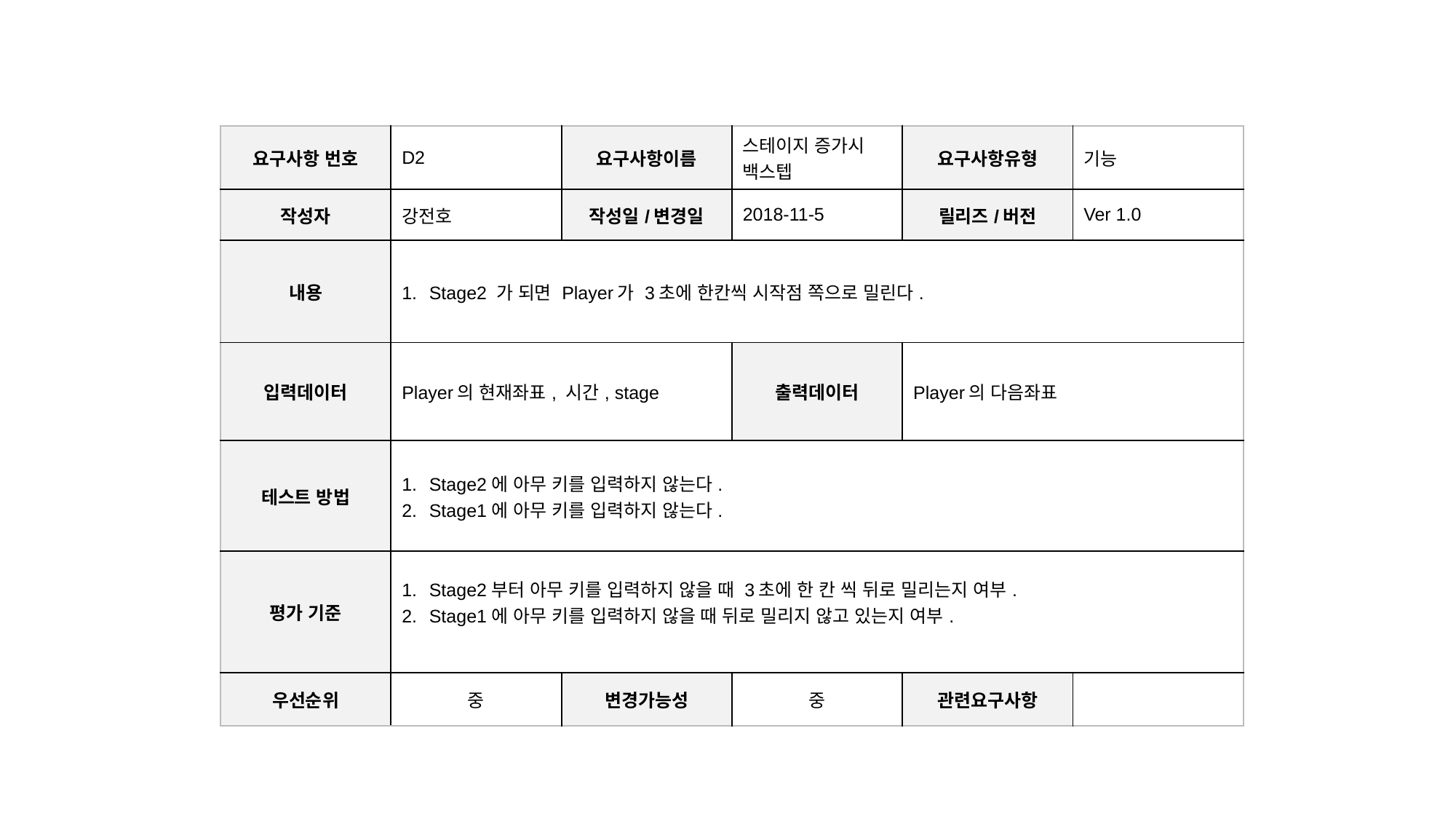

| 요구사항 번호 | D2 | 요구사항이름 | 스테이지 증가시 백스텝 | 요구사항유형 | 기능 |
| --- | --- | --- | --- | --- | --- |
| 작성자 | 강전호 | 작성일/변경일 | 2018-11-5 | 릴리즈/버전 | Ver 1.0 |
| 내용 | Stage2 가 되면 Player가 3초에 한칸씩 시작점 쪽으로 밀린다. |  |  |  |  |
| 입력데이터 | Player의 현재좌표, 시간, stage |  | 출력데이터 | Player의 다음좌표 |  |
| 테스트 방법 | Stage2에 아무 키를 입력하지 않는다. Stage1에 아무 키를 입력하지 않는다. |  |  |  |  |
| 평가 기준 | Stage2부터 아무 키를 입력하지 않을 때 3초에 한 칸 씩 뒤로 밀리는지 여부. Stage1에 아무 키를 입력하지 않을 때 뒤로 밀리지 않고 있는지 여부. |  |  |  |  |
| 우선순위 | 중 | 변경가능성 | 중 | 관련요구사항 |  |